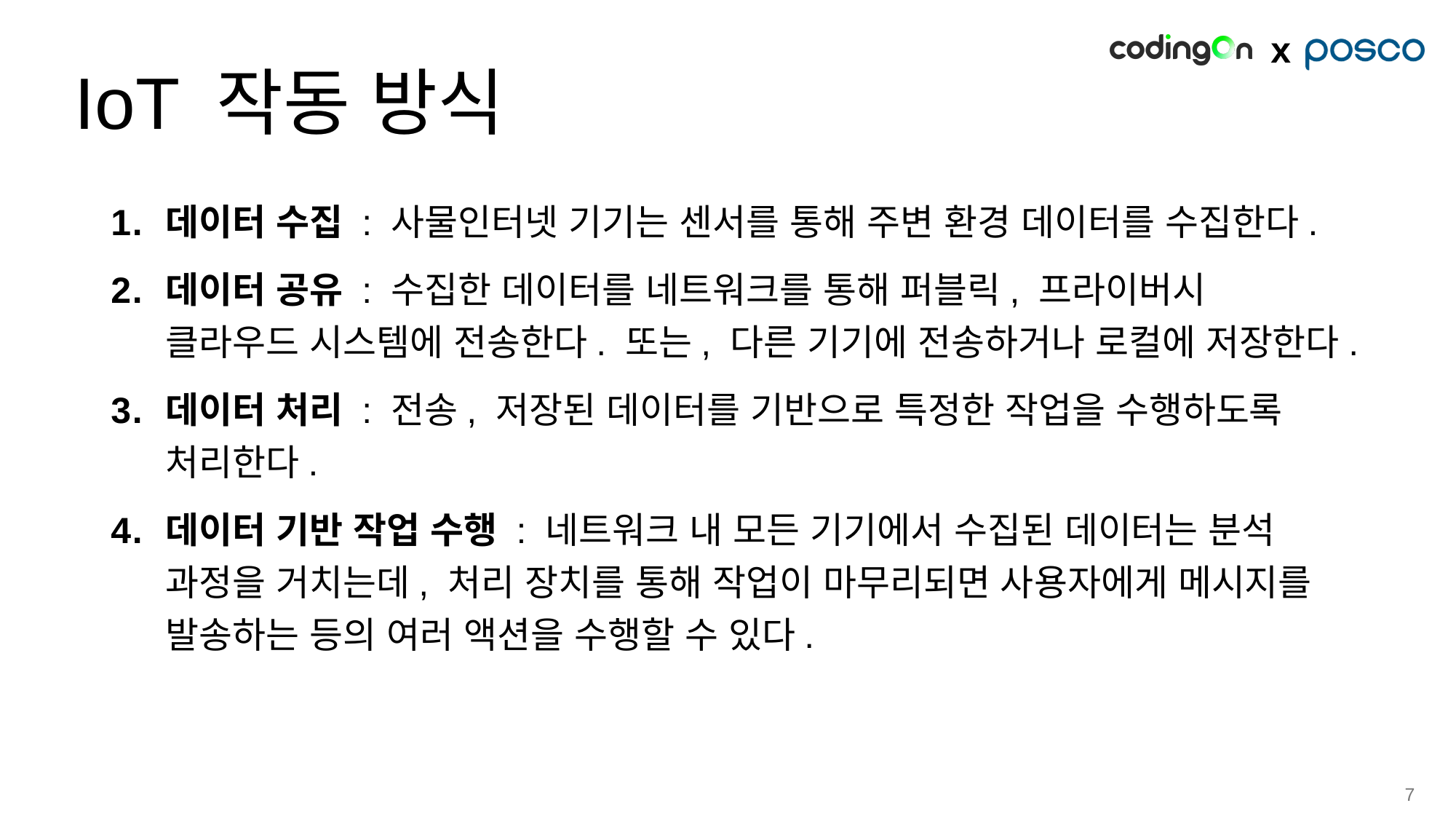

# IoT 작동 방식
데이터 수집 : 사물인터넷 기기는 센서를 통해 주변 환경 데이터를 수집한다.
데이터 공유 : 수집한 데이터를 네트워크를 통해 퍼블릭, 프라이버시 클라우드 시스템에 전송한다. 또는, 다른 기기에 전송하거나 로컬에 저장한다.
데이터 처리 : 전송, 저장된 데이터를 기반으로 특정한 작업을 수행하도록 처리한다.
데이터 기반 작업 수행 : 네트워크 내 모든 기기에서 수집된 데이터는 분석 과정을 거치는데, 처리 장치를 통해 작업이 마무리되면 사용자에게 메시지를 발송하는 등의 여러 액션을 수행할 수 있다.
7